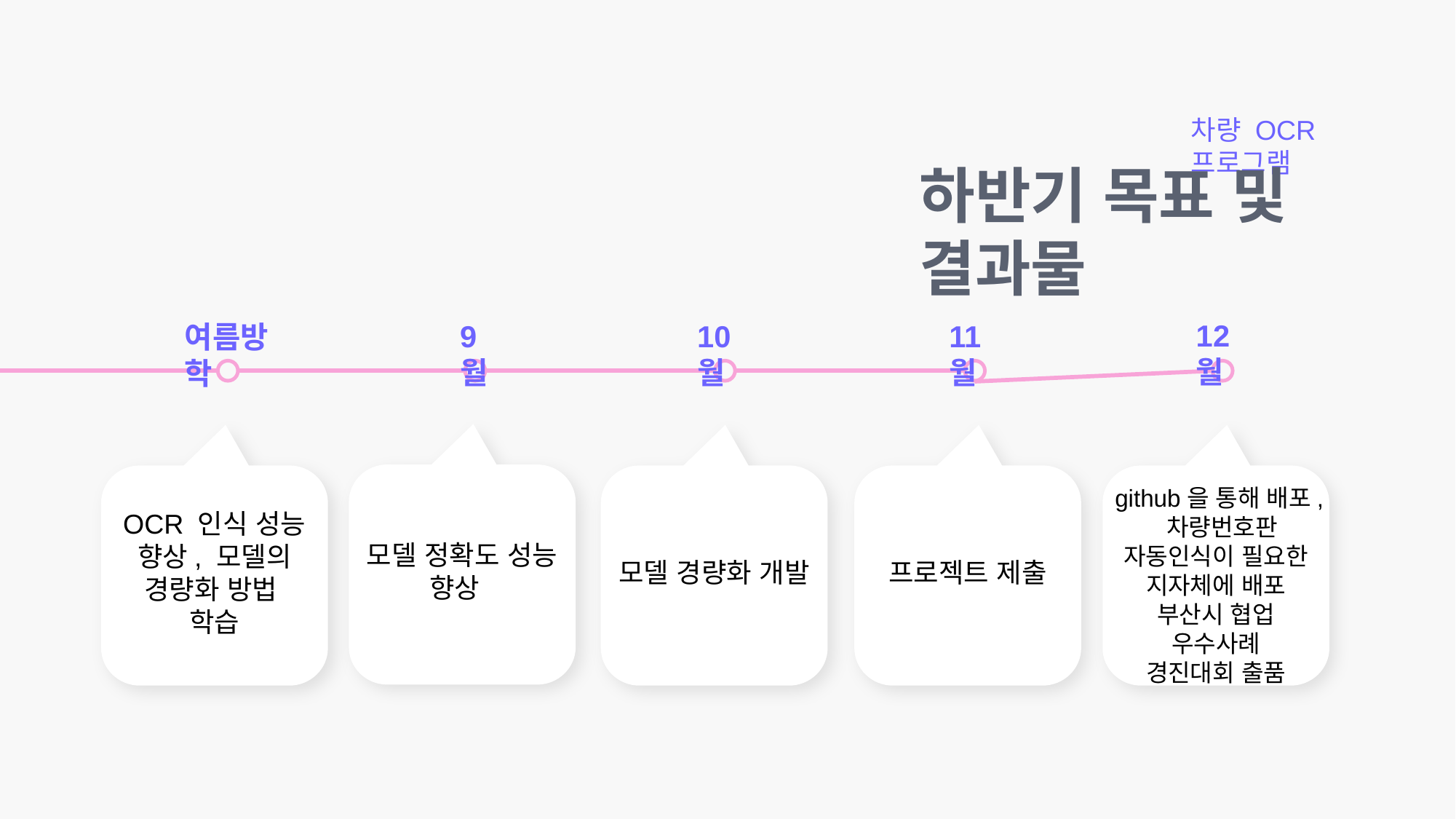

차량 OCR 프로그램
하반기 목표 및 결과물
12월
9월
10월
11월
여름방학

모델 정확도 성능 향상

OCR 인식 성능 향상, 모델의 경량화 방법
학습

모델 경량화 개발

프로젝트 제출

github을 통해 배포,
 차량번호판 자동인식이 필요한 지자체에 배포
부산시 협업 우수사례
경진대회 출품